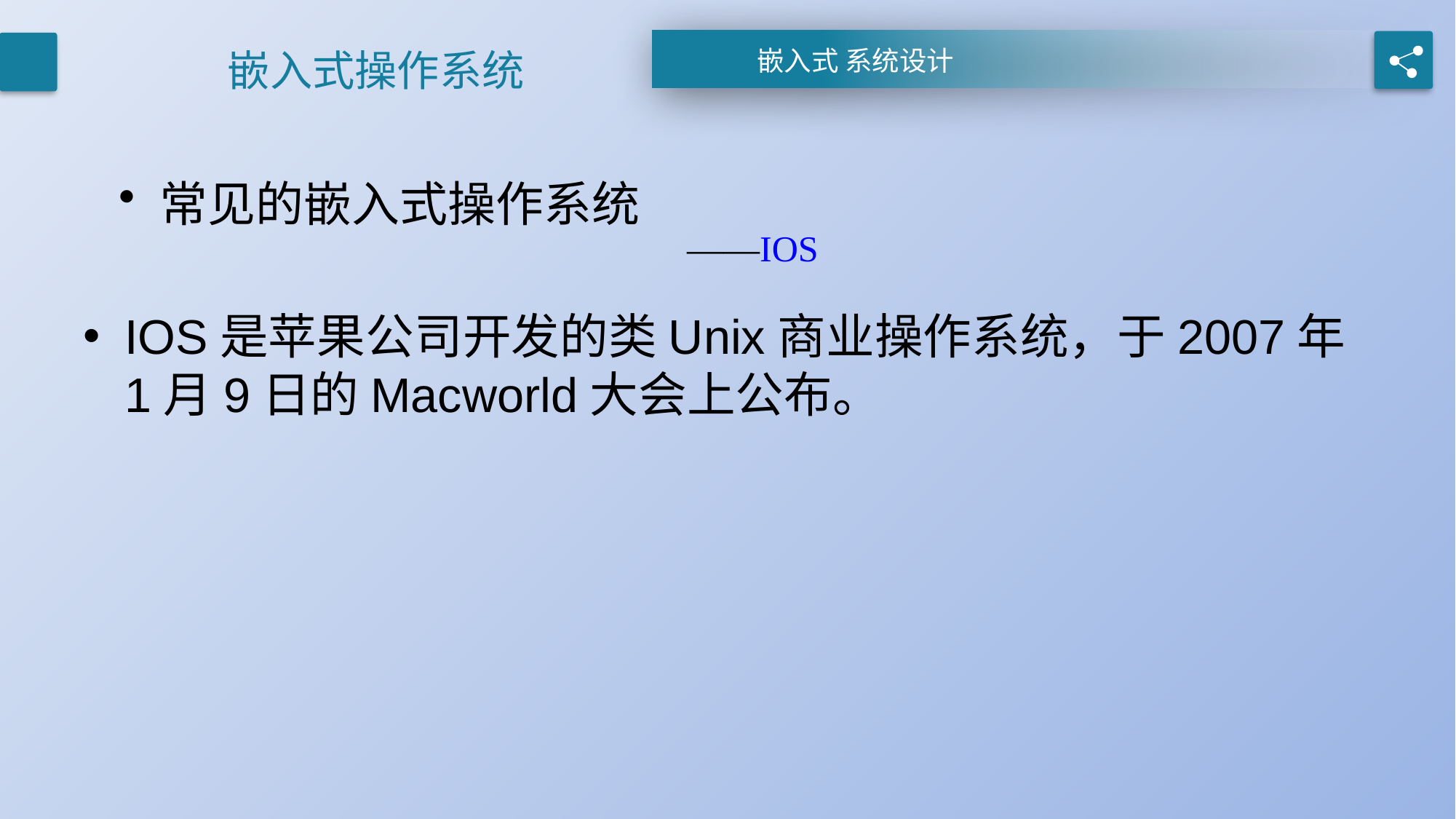

# 嵌入式操作系统
常见的嵌入式操作系统
——IOS
IOS是苹果公司开发的类Unix商业操作系统，于2007年1月9日的Macworld大会上公布。